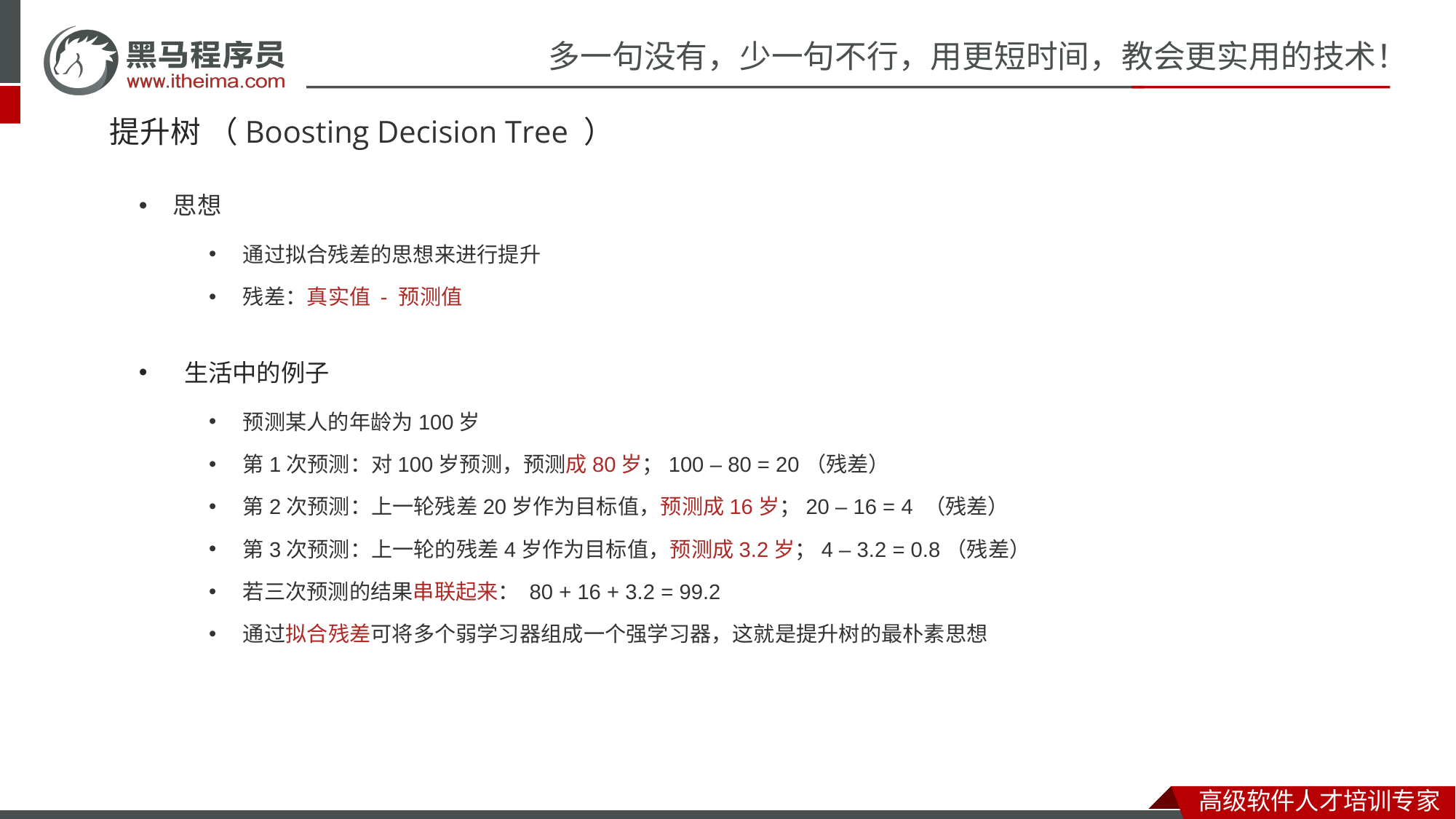

# 提升树 （Boosting Decision Tree ）
思想
通过拟合残差的思想来进行提升
残差：真实值 - 预测值
 生活中的例子
预测某人的年龄为100岁
第1次预测：对100岁预测，预测成80岁；100 – 80 = 20（残差）
第2次预测：上一轮残差20岁作为目标值，预测成16岁；20 – 16 = 4 （残差）
第3次预测：上一轮的残差4岁作为目标值，预测成3.2岁；4 – 3.2 = 0.8（残差）
若三次预测的结果串联起来： 80 + 16 + 3.2 = 99.2
通过拟合残差可将多个弱学习器组成一个强学习器，这就是提升树的最朴素思想